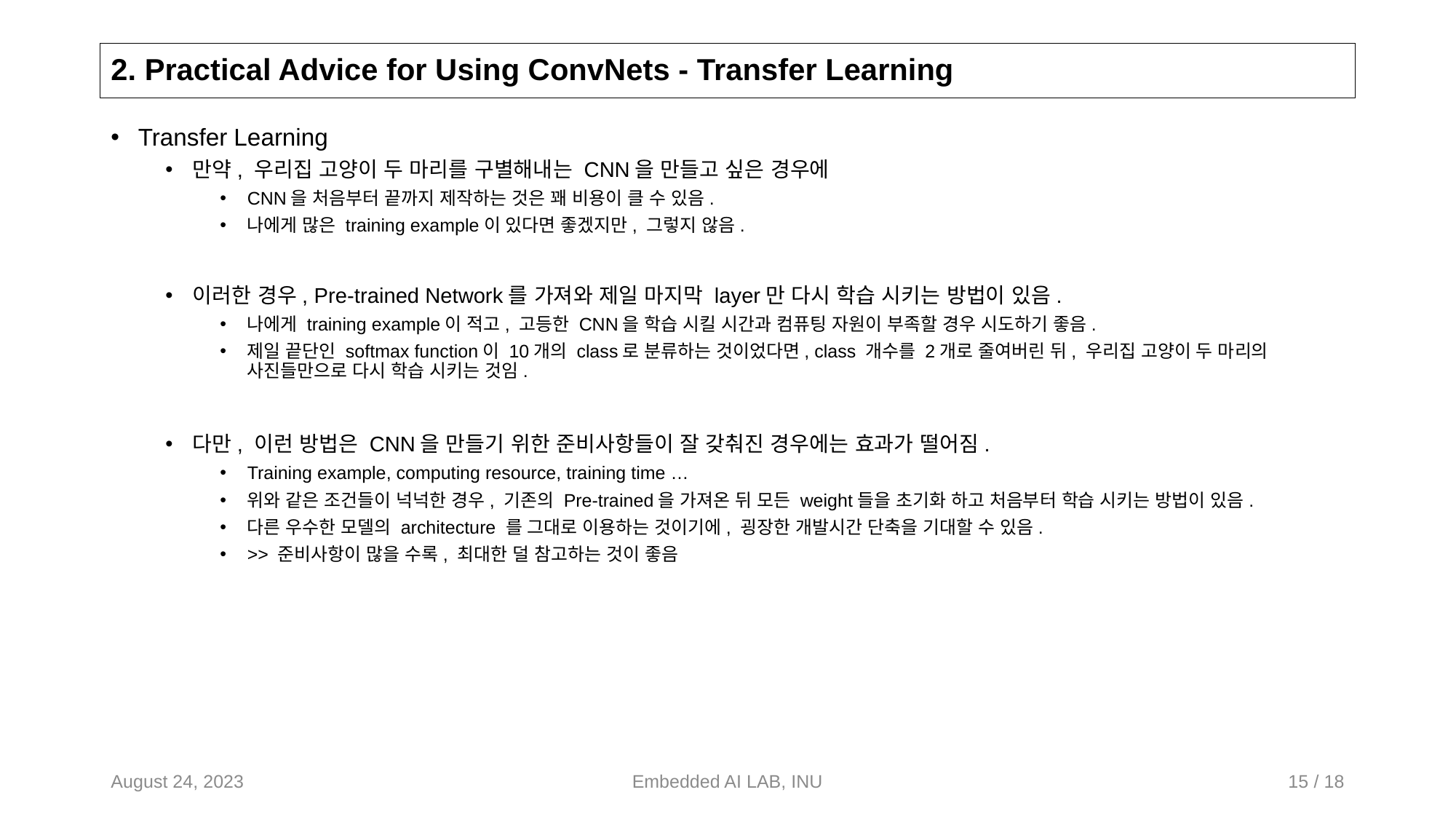

# 2. Practical Advice for Using ConvNets - Transfer Learning
Transfer Learning
만약, 우리집 고양이 두 마리를 구별해내는 CNN을 만들고 싶은 경우에
CNN을 처음부터 끝까지 제작하는 것은 꽤 비용이 클 수 있음.
나에게 많은 training example이 있다면 좋겠지만, 그렇지 않음.

이러한 경우, Pre-trained Network를 가져와 제일 마지막 layer만 다시 학습 시키는 방법이 있음.
나에게 training example이 적고, 고등한 CNN을 학습 시킬 시간과 컴퓨팅 자원이 부족할 경우 시도하기 좋음.
제일 끝단인 softmax function이 10개의 class로 분류하는 것이었다면, class 개수를 2개로 줄여버린 뒤, 우리집 고양이 두 마리의 사진들만으로 다시 학습 시키는 것임.

다만, 이런 방법은 CNN을 만들기 위한 준비사항들이 잘 갖춰진 경우에는 효과가 떨어짐.
Training example, computing resource, training time …
위와 같은 조건들이 넉넉한 경우, 기존의 Pre-trained을 가져온 뒤 모든 weight들을 초기화 하고 처음부터 학습 시키는 방법이 있음.
다른 우수한 모델의 architecture 를 그대로 이용하는 것이기에, 굉장한 개발시간 단축을 기대할 수 있음.
>> 준비사항이 많을 수록, 최대한 덜 참고하는 것이 좋음
August 24, 2023
Embedded AI LAB, INU
15 / 18